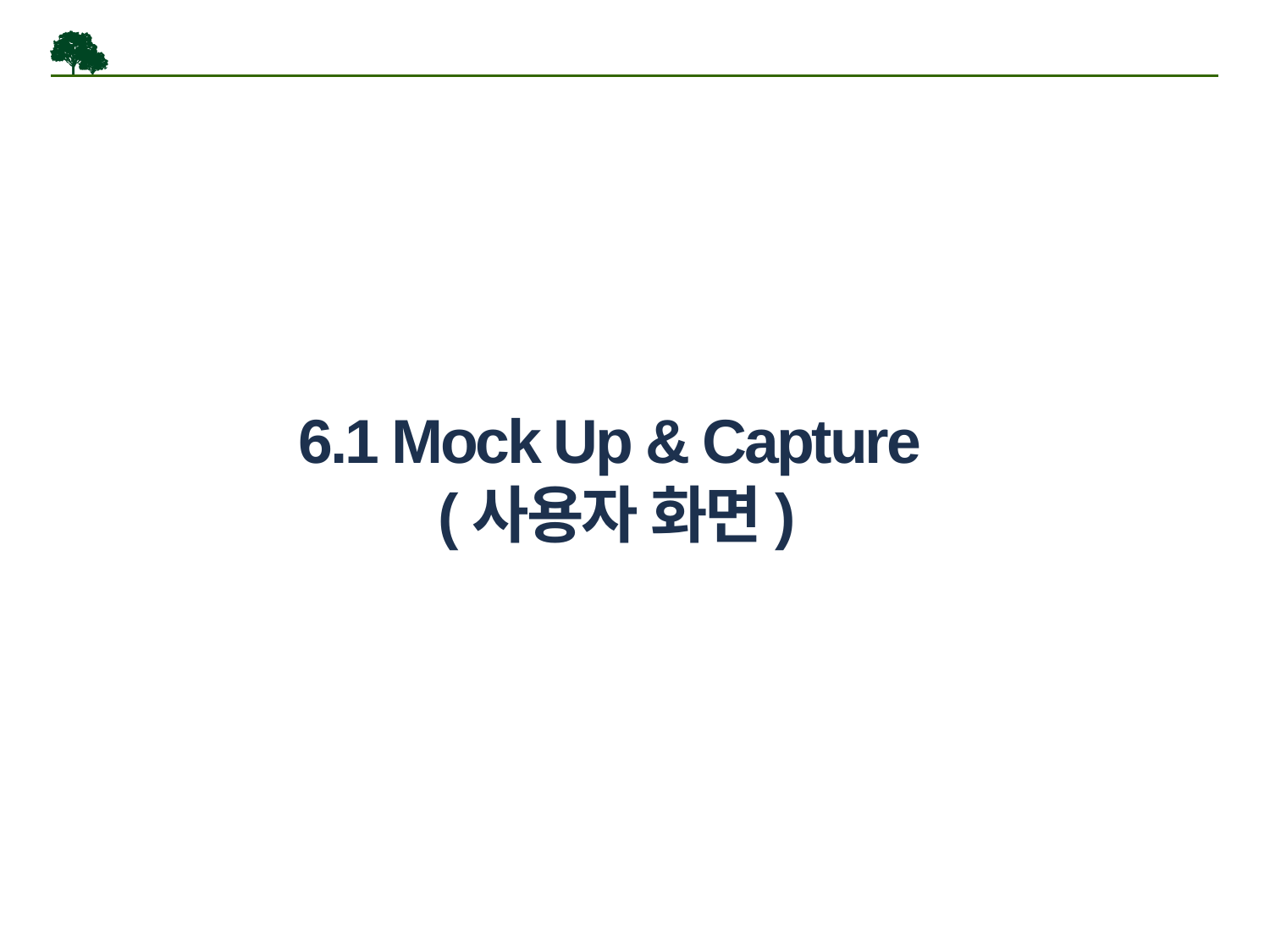

6.1 Mock Up & Capture
(사용자 화면)